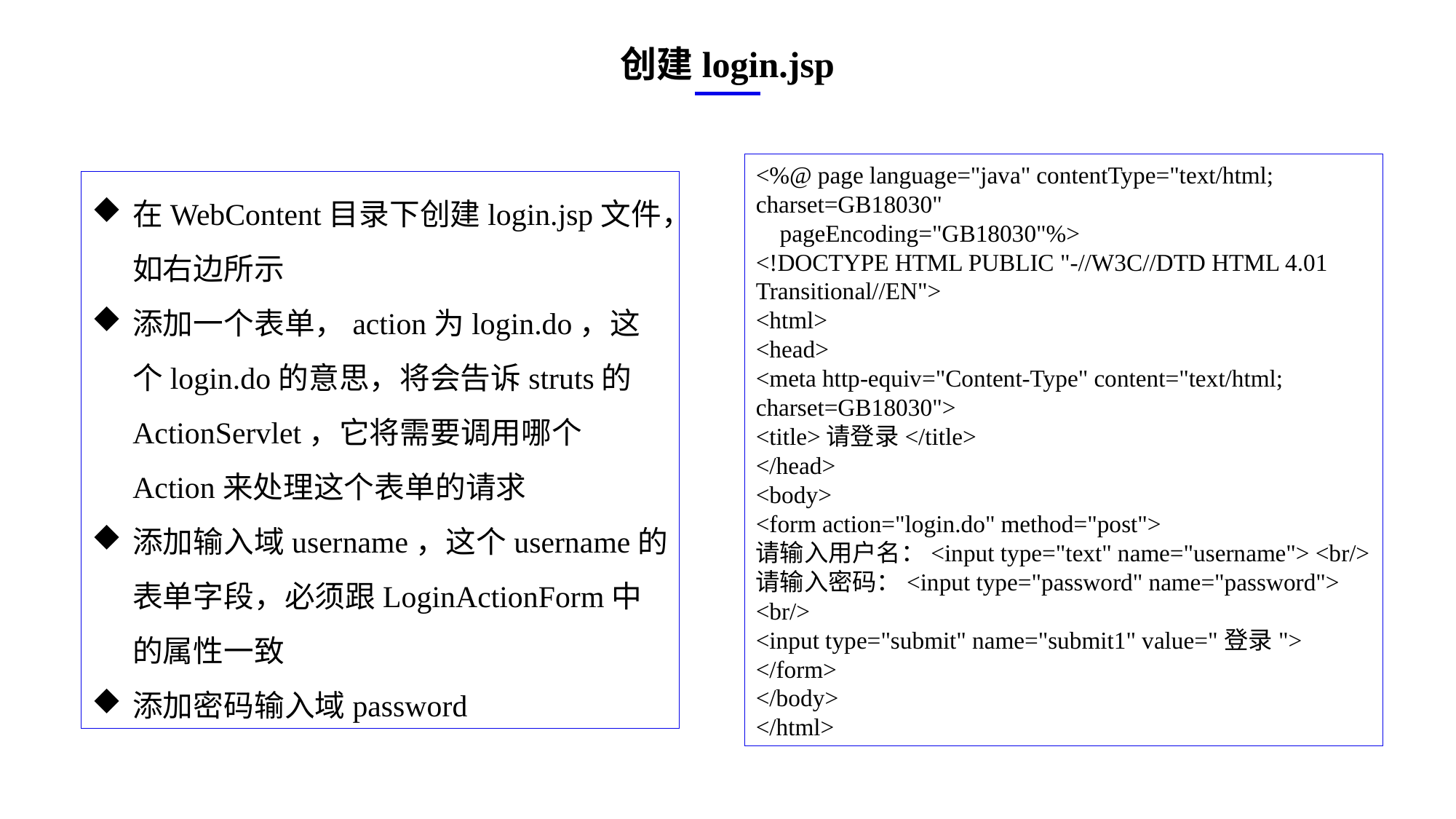

创建login.jsp
<%@ page language="java" contentType="text/html; charset=GB18030"
    pageEncoding="GB18030"%>
<!DOCTYPE HTML PUBLIC "-//W3C//DTD HTML 4.01 Transitional//EN">
<html>
<head>
<meta http-equiv="Content-Type" content="text/html; charset=GB18030">
<title>请登录</title>
</head>
<body>
<form action="login.do" method="post">
请输入用户名：<input type="text" name="username"> <br/>
请输入密码：<input type="password" name="password"> <br/>
<input type="submit" name="submit1" value="登录">
</form>
</body>
</html>
在WebContent目录下创建login.jsp文件，如右边所示
添加一个表单，action为login.do，这个login.do的意思，将会告诉struts的ActionServlet，它将需要调用哪个Action来处理这个表单的请求
添加输入域username，这个username的表单字段，必须跟LoginActionForm中的属性一致
添加密码输入域password
e7d195523061f1c0ae0eb3eed39d2bcef4622b2499a05fe6567B54A876BEB457BD1EB8EBE9915191D1FA2E860D28D251AB291D9CBBDD28D4BD16020FD75D8281481517FC21E86E4C931520AFA1087E92E357E3DB373CA326F6F926B1A67F681E99E875FFD293B2C32B3919AE4D43F9436862A7DD54F9346DF3662D8AB7319030EF75D53FF682DE13